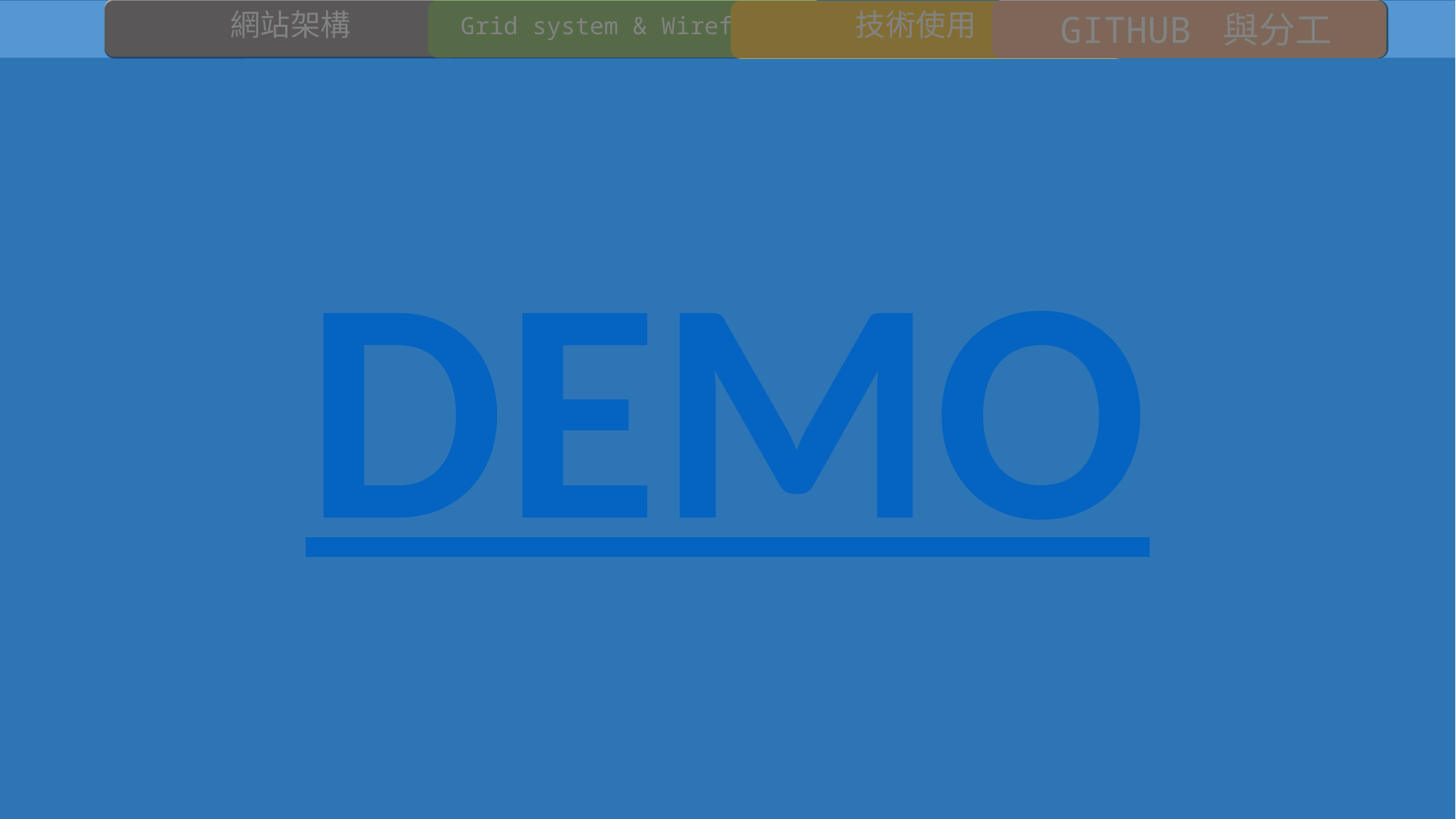

技術使用
網站架構
GITHUB 與分工
Grid system & Wireframe
DEMO